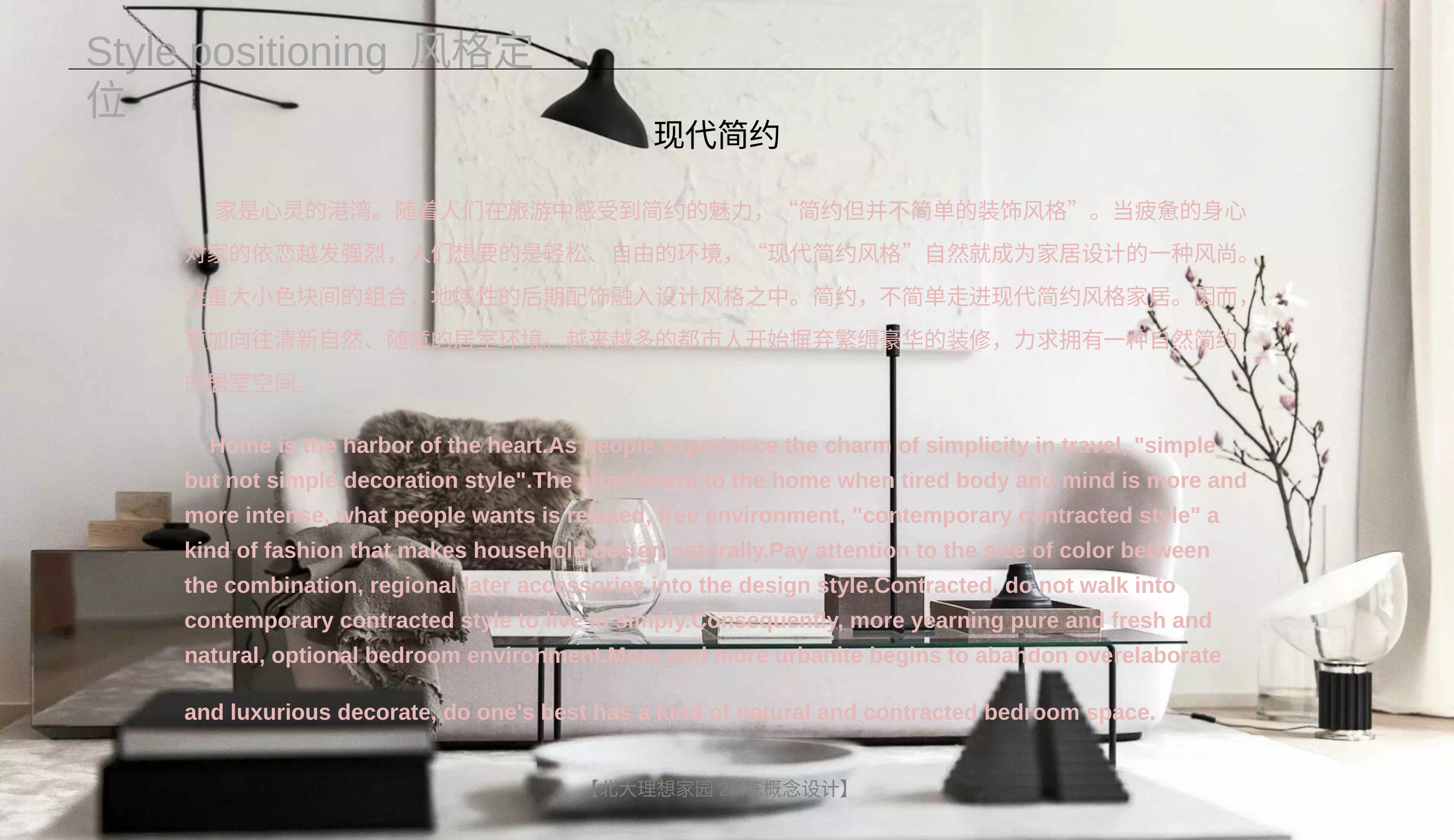

Style positioning 风格定位

现代简约

     家是心灵的港湾。随着人们在旅游中感受到简约的魅力，“简约但并不简单的装饰风格”。当疲惫的身心对家的依恋越发强烈，人们想要的是轻松、自由的环境，“现代简约风格”自然就成为家居设计的一种风尚。注重大小色块间的组合，地域性的后期配饰融入设计风格之中。简约，不简单走进现代简约风格家居。因而，更加向往清新自然、随意的居室环境。越来越多的都市人开始摒弃繁缛豪华的装修，力求拥有一种自然简约的居室空间。

    Home is the harbor of the heart.As people experience the charm of simplicity in travel, "simple but not simple decoration style".The attachment to the home when tired body and mind is more and more intense, what people wants is relaxed, free environment, "contemporary contracted style" a kind of fashion that makes household design naturally.Pay attention to the size of color between the combination, regional later accessories into the design style.Contracted, do not walk into contemporary contracted style to live in simply.Consequently, more yearning pure and fresh and natural, optional bedroom environment.More and more urbanite begins to abandon overelaborate and luxurious decorate, do one's best has a kind of natural and contracted bedroom space.
【北大理想家园26栋概念设计】